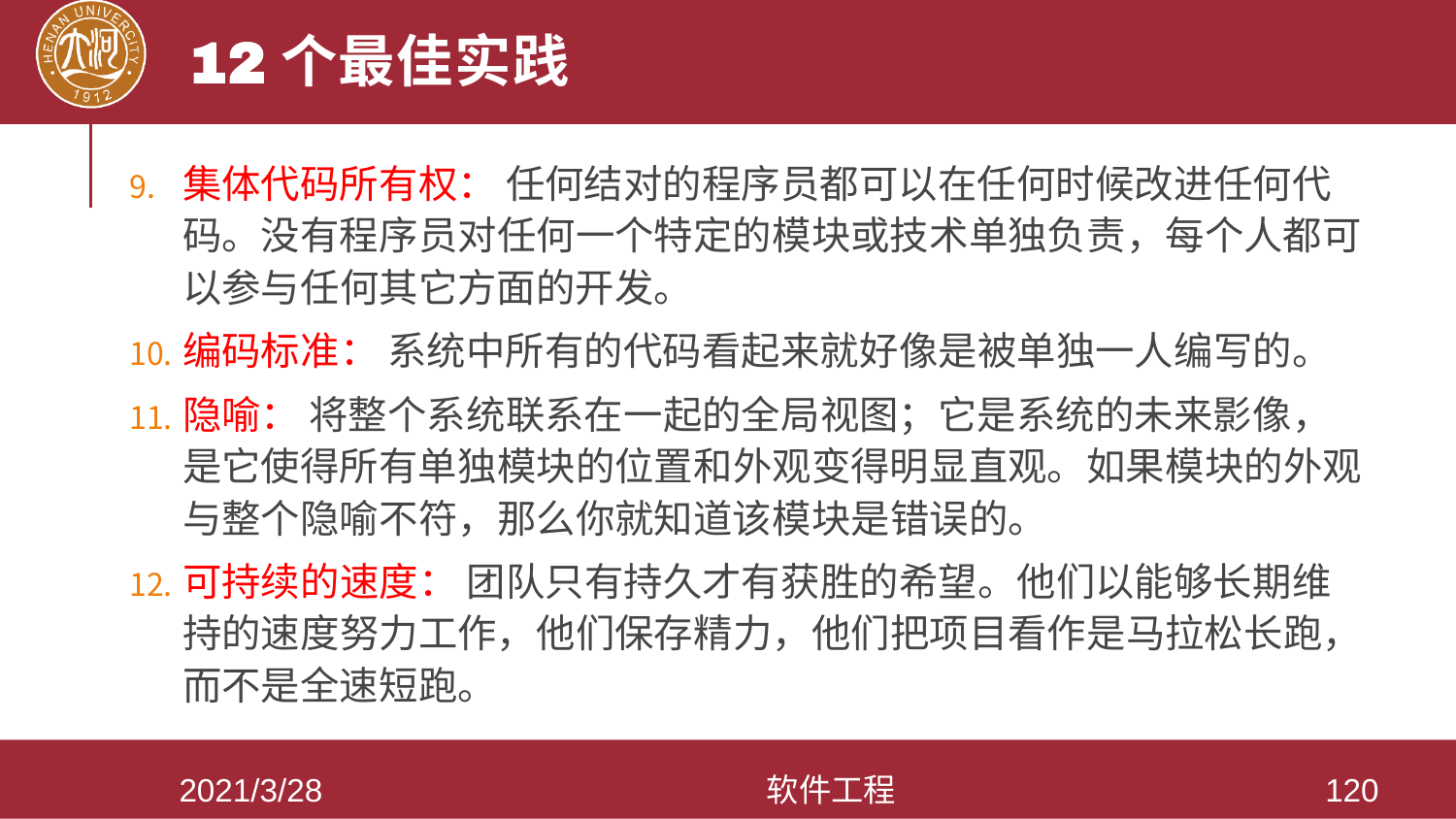

# 12个最佳实践
集体代码所有权： 任何结对的程序员都可以在任何时候改进任何代码。没有程序员对任何一个特定的模块或技术单独负责，每个人都可以参与任何其它方面的开发。
编码标准： 系统中所有的代码看起来就好像是被单独一人编写的。
隐喻： 将整个系统联系在一起的全局视图；它是系统的未来影像，是它使得所有单独模块的位置和外观变得明显直观。如果模块的外观与整个隐喻不符，那么你就知道该模块是错误的。
可持续的速度： 团队只有持久才有获胜的希望。他们以能够长期维持的速度努力工作，他们保存精力，他们把项目看作是马拉松长跑，而不是全速短跑。
2021/3/28
软件工程
120